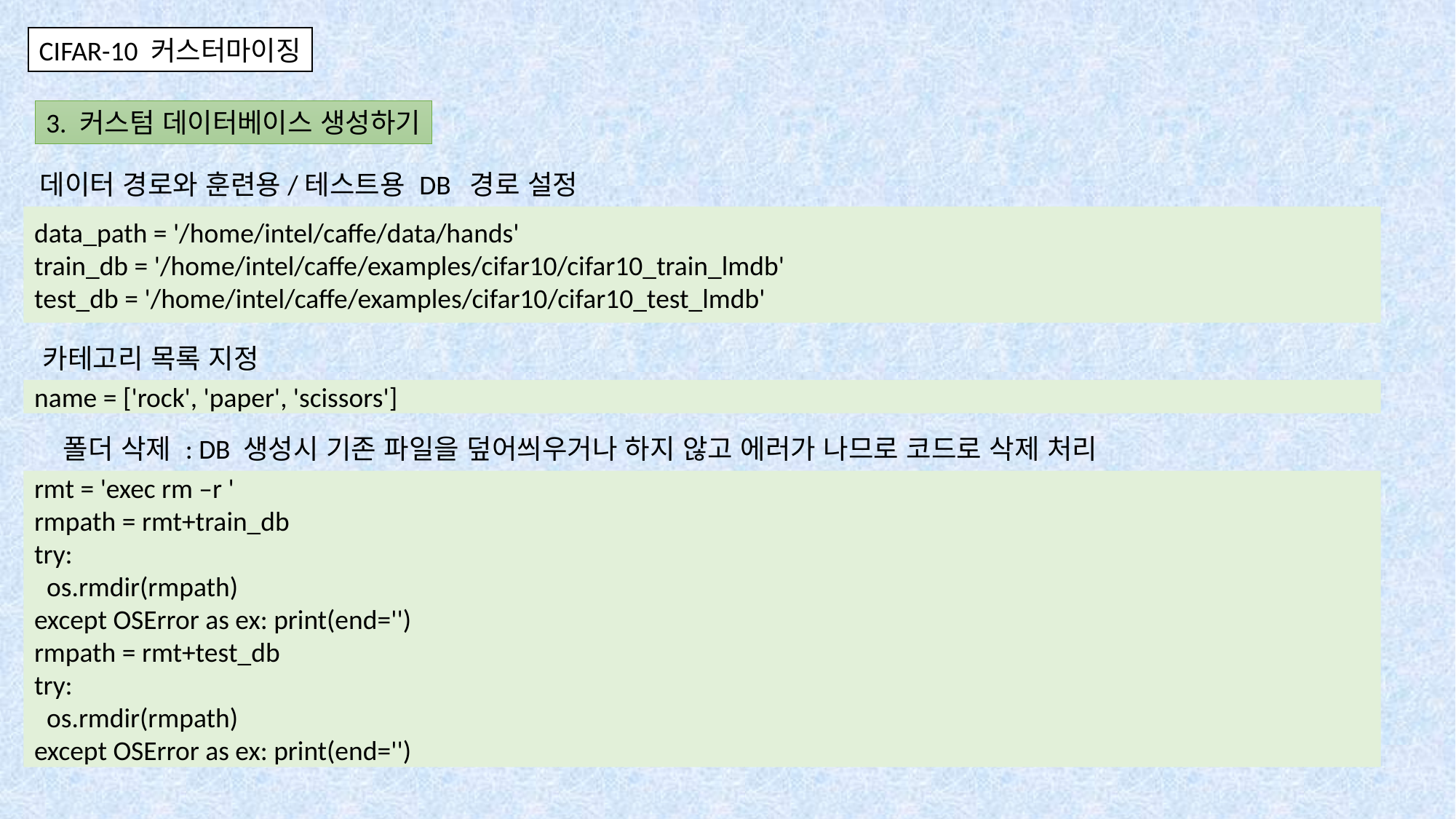

CIFAR-10 커스터마이징
3. 커스텀 데이터베이스 생성하기
데이터 경로와 훈련용/테스트용 DB  경로 설정
data_path = '/home/intel/caffe/data/hands'
train_db = '/home/intel/caffe/examples/cifar10/cifar10_train_lmdb'
test_db = '/home/intel/caffe/examples/cifar10/cifar10_test_lmdb'
카테고리 목록 지정
name = ['rock', 'paper', 'scissors']
폴더 삭제 : DB 생성시 기존 파일을 덮어씌우거나 하지 않고 에러가 나므로 코드로 삭제 처리
rmt = 'exec rm –r '
rmpath = rmt+train_db
try:
  os.rmdir(rmpath)
except OSError as ex: print(end='')
rmpath = rmt+test_db
try:
  os.rmdir(rmpath)
except OSError as ex: print(end='')